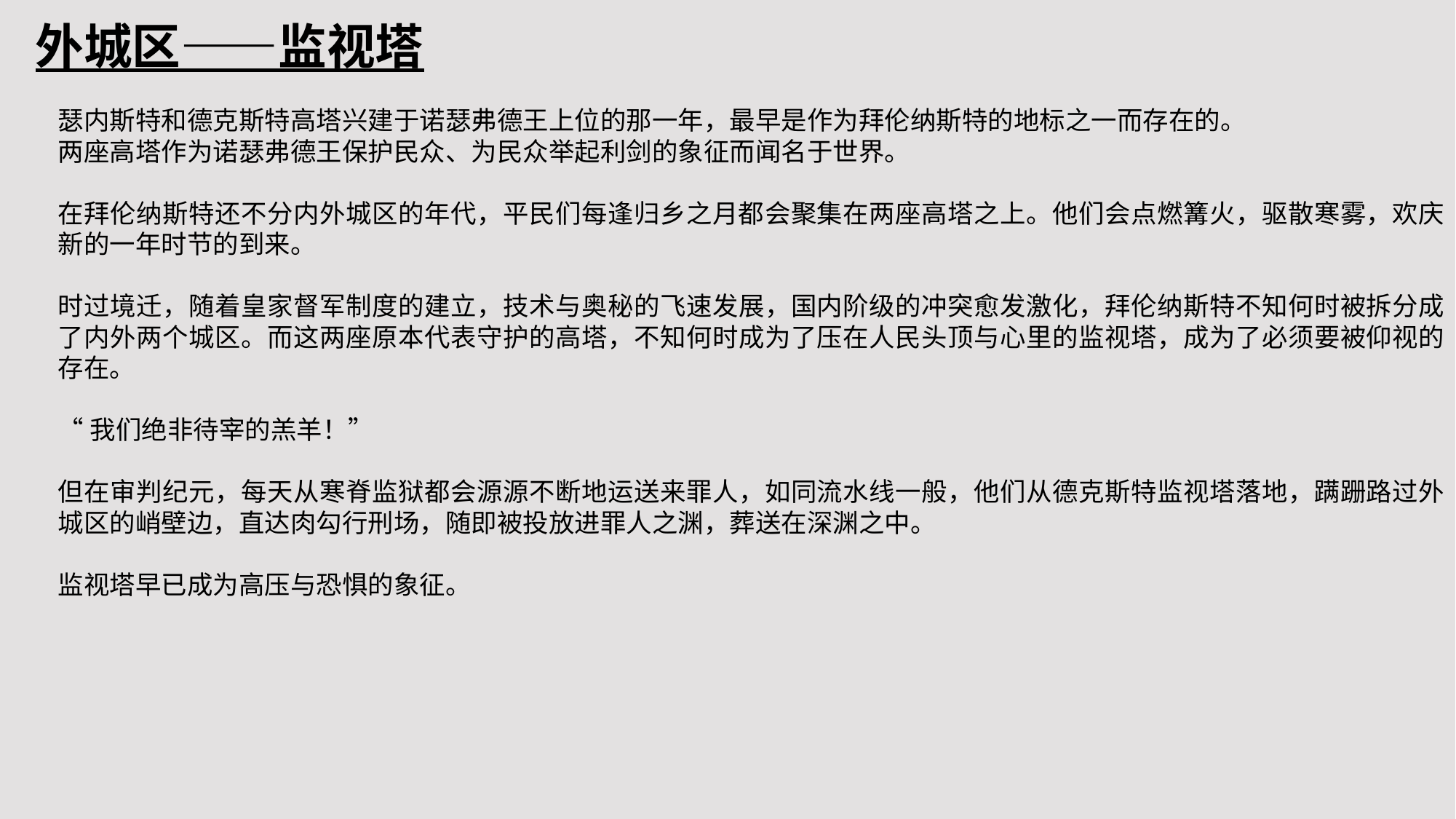

外城区——监视塔
瑟内斯特和德克斯特高塔兴建于诺瑟弗德王上位的那一年，最早是作为拜伦纳斯特的地标之一而存在的。
两座高塔作为诺瑟弗德王保护民众、为民众举起利剑的象征而闻名于世界。

在拜伦纳斯特还不分内外城区的年代，平民们每逢归乡之月都会聚集在两座高塔之上。他们会点燃篝火，驱散寒雾，欢庆新的一年时节的到来。

时过境迁，随着皇家督军制度的建立，技术与奥秘的飞速发展，国内阶级的冲突愈发激化，拜伦纳斯特不知何时被拆分成了内外两个城区。而这两座原本代表守护的高塔，不知何时成为了压在人民头顶与心里的监视塔，成为了必须要被仰视的存在。

“我们绝非待宰的羔羊！”

但在审判纪元，每天从寒脊监狱都会源源不断地运送来罪人，如同流水线一般，他们从德克斯特监视塔落地，蹒跚路过外城区的峭壁边，直达肉勾行刑场，随即被投放进罪人之渊，葬送在深渊之中。

监视塔早已成为高压与恐惧的象征。